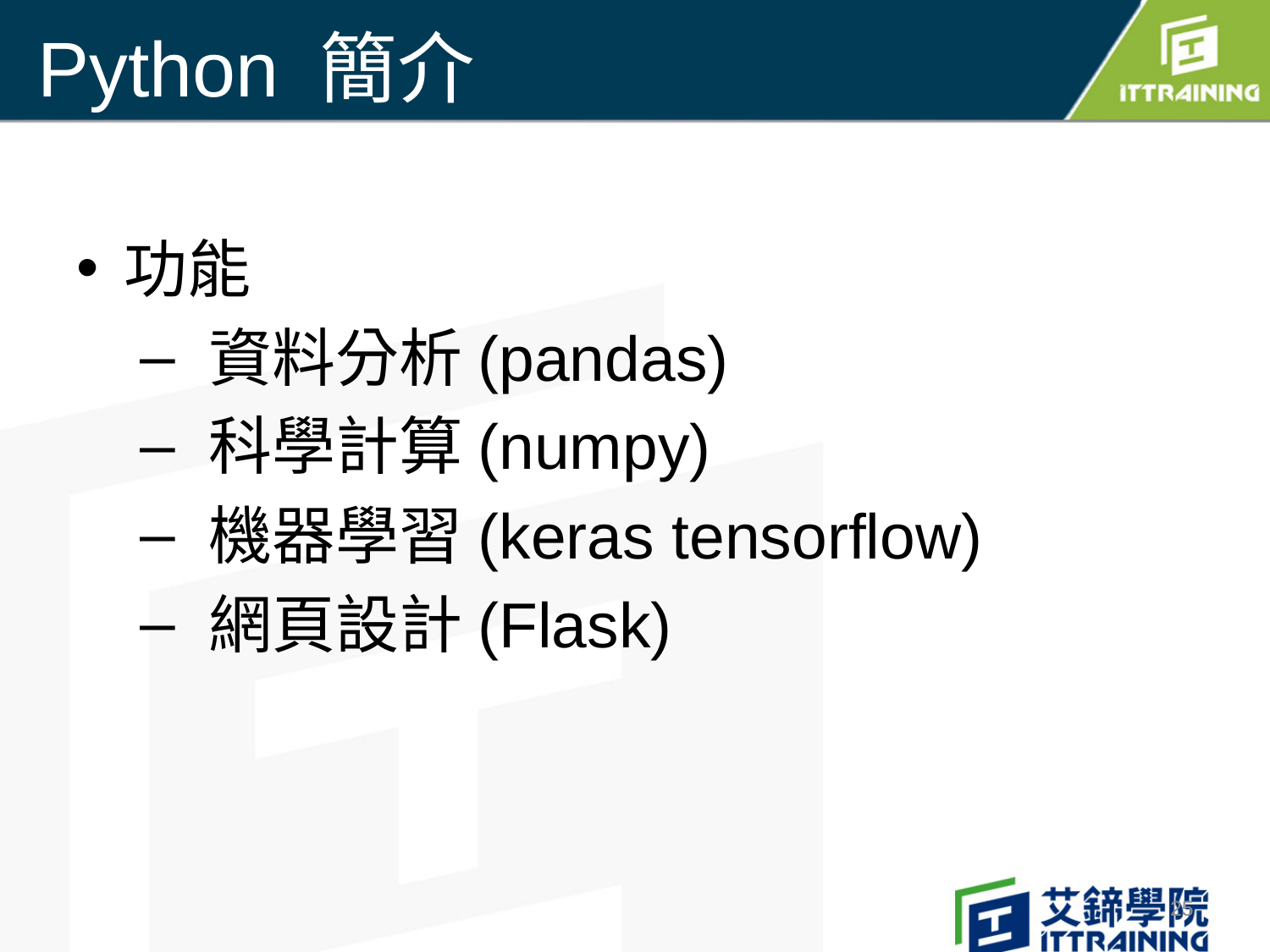

# Python 簡介
功能
 資料分析(pandas)
 科學計算(numpy)
 機器學習(keras tensorflow)
 網頁設計(Flask)

25